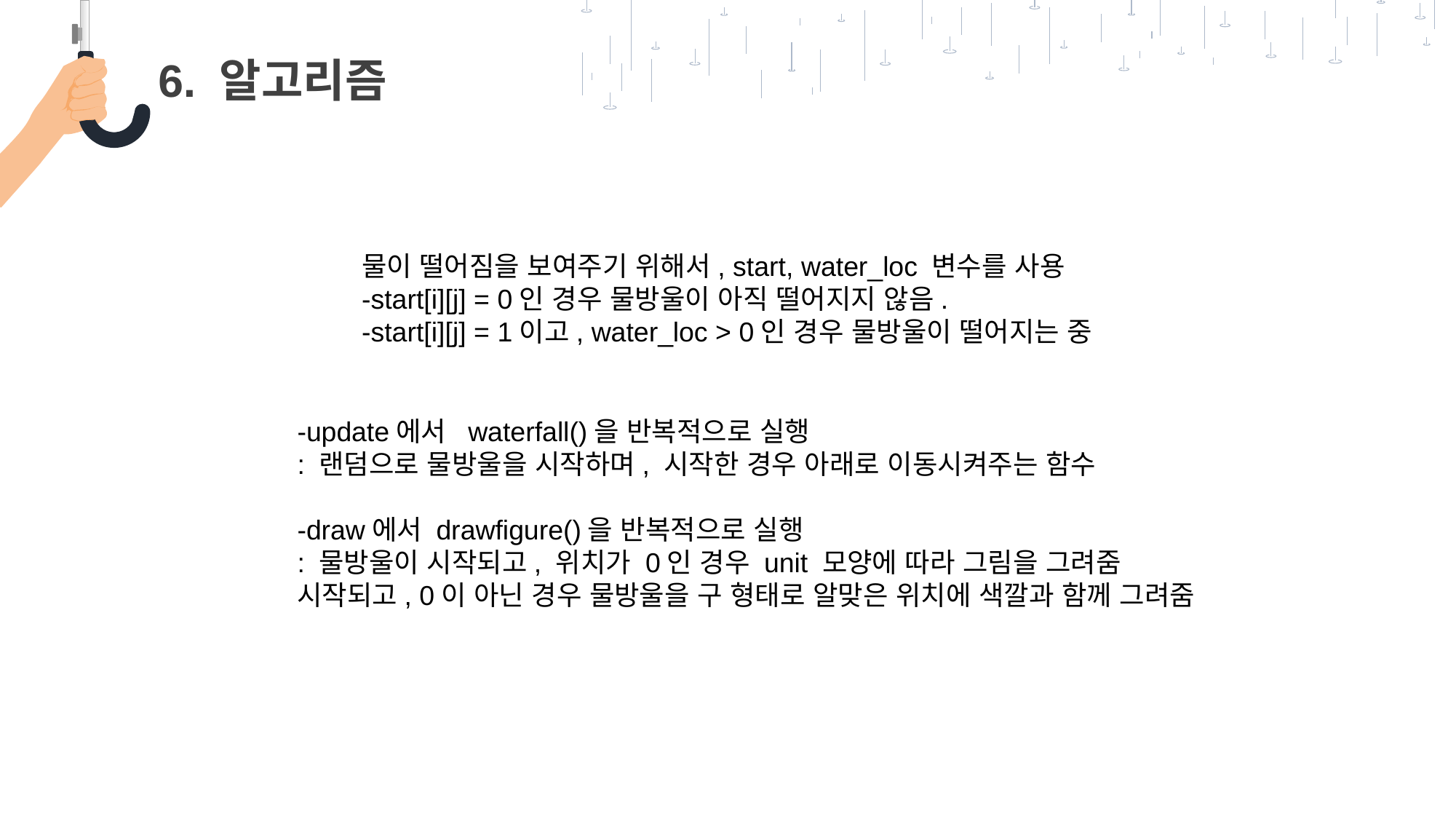

6. 알고리즘
물이 떨어짐을 보여주기 위해서, start, water_loc 변수를 사용
-start[i][j] = 0인 경우 물방울이 아직 떨어지지 않음.
-start[i][j] = 1이고, water_loc > 0인 경우 물방울이 떨어지는 중
-update에서  waterfall()을 반복적으로 실행
: 랜덤으로 물방울을 시작하며, 시작한 경우 아래로 이동시켜주는 함수

-draw에서 drawfigure()을 반복적으로 실행
: 물방울이 시작되고, 위치가 0인 경우 unit 모양에 따라 그림을 그려줌
시작되고, 0이 아닌 경우 물방울을 구 형태로 알맞은 위치에 색깔과 함께 그려줌